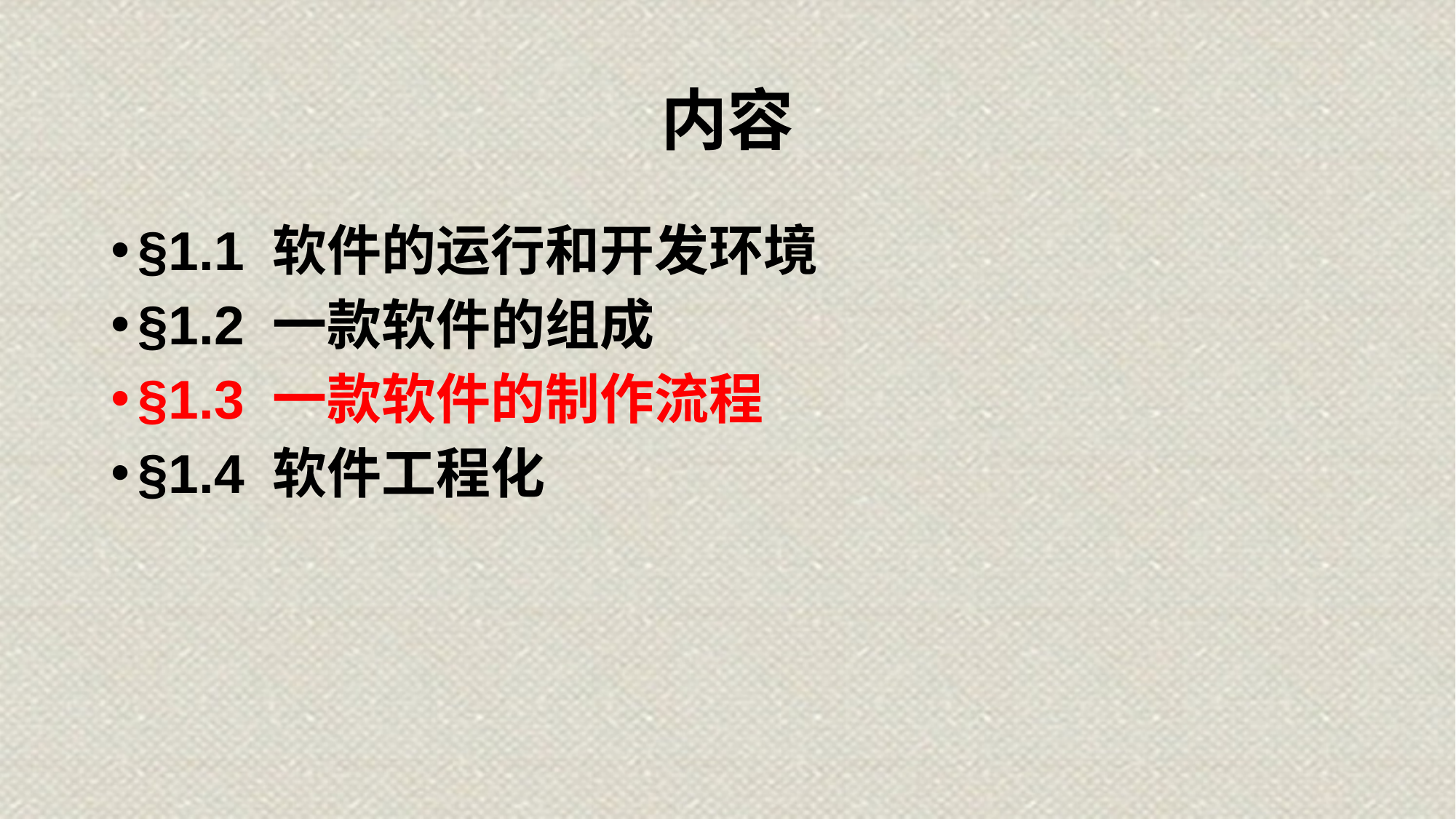

# 内容
§1.1 软件的运行和开发环境
§1.2 一款软件的组成
§1.3 一款软件的制作流程
§1.4 软件工程化